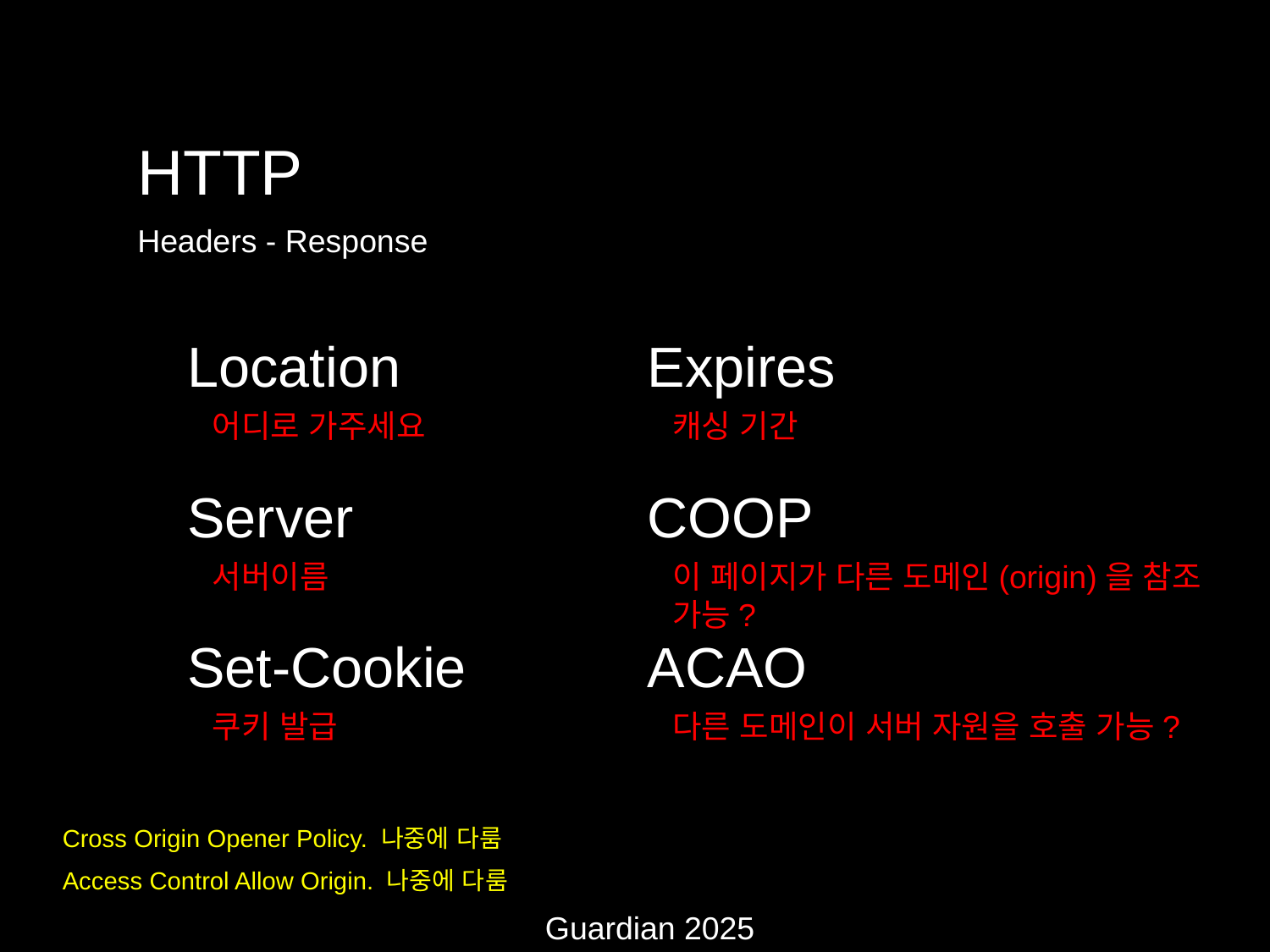

HTTP
Headers - Response
Location
어디로 가주세요
Server
서버이름
Set-Cookie
쿠키 발급
Expires
캐싱 기간
COOP
이 페이지가 다른 도메인(origin)을 참조 가능?
ACAO
다른 도메인이 서버 자원을 호출 가능?
Cross Origin Opener Policy. 나중에 다룸
Access Control Allow Origin. 나중에 다룸

Guardian 2025